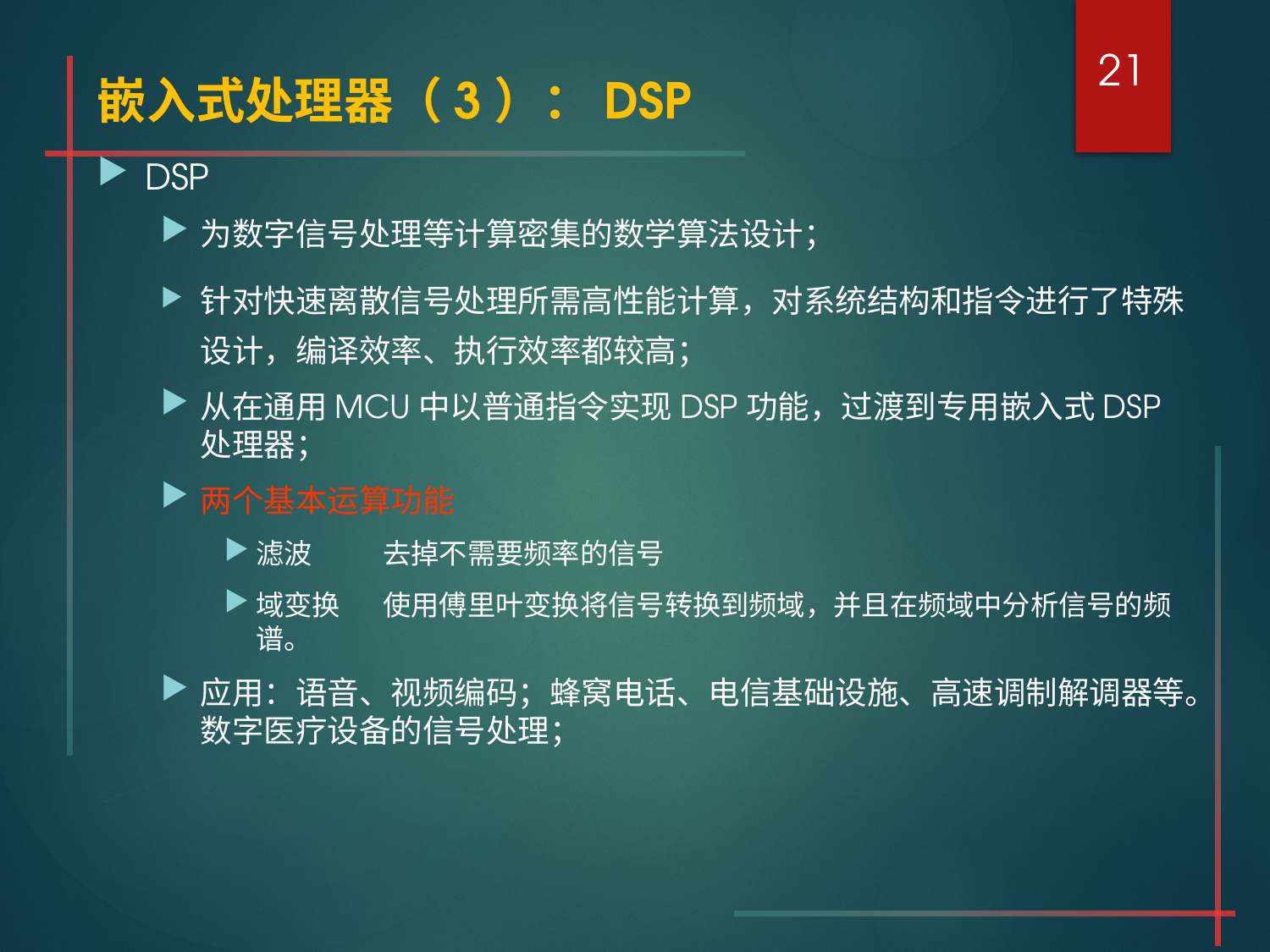

21
# 嵌入式处理器（3）：DSP
DSP
为数字信号处理等计算密集的数学算法设计；
针对快速离散信号处理所需高性能计算，对系统结构和指令进行了特殊设计，编译效率、执行效率都较高；
从在通用MCU中以普通指令实现DSP功能，过渡到专用嵌入式DSP处理器；
两个基本运算功能
滤波    	去掉不需要频率的信号
域变换  	使用傅里叶变换将信号转换到频域，并且在频域中分析信号的频谱。
应用：语音、视频编码；蜂窝电话、电信基础设施、高速调制解调器等。数字医疗设备的信号处理；